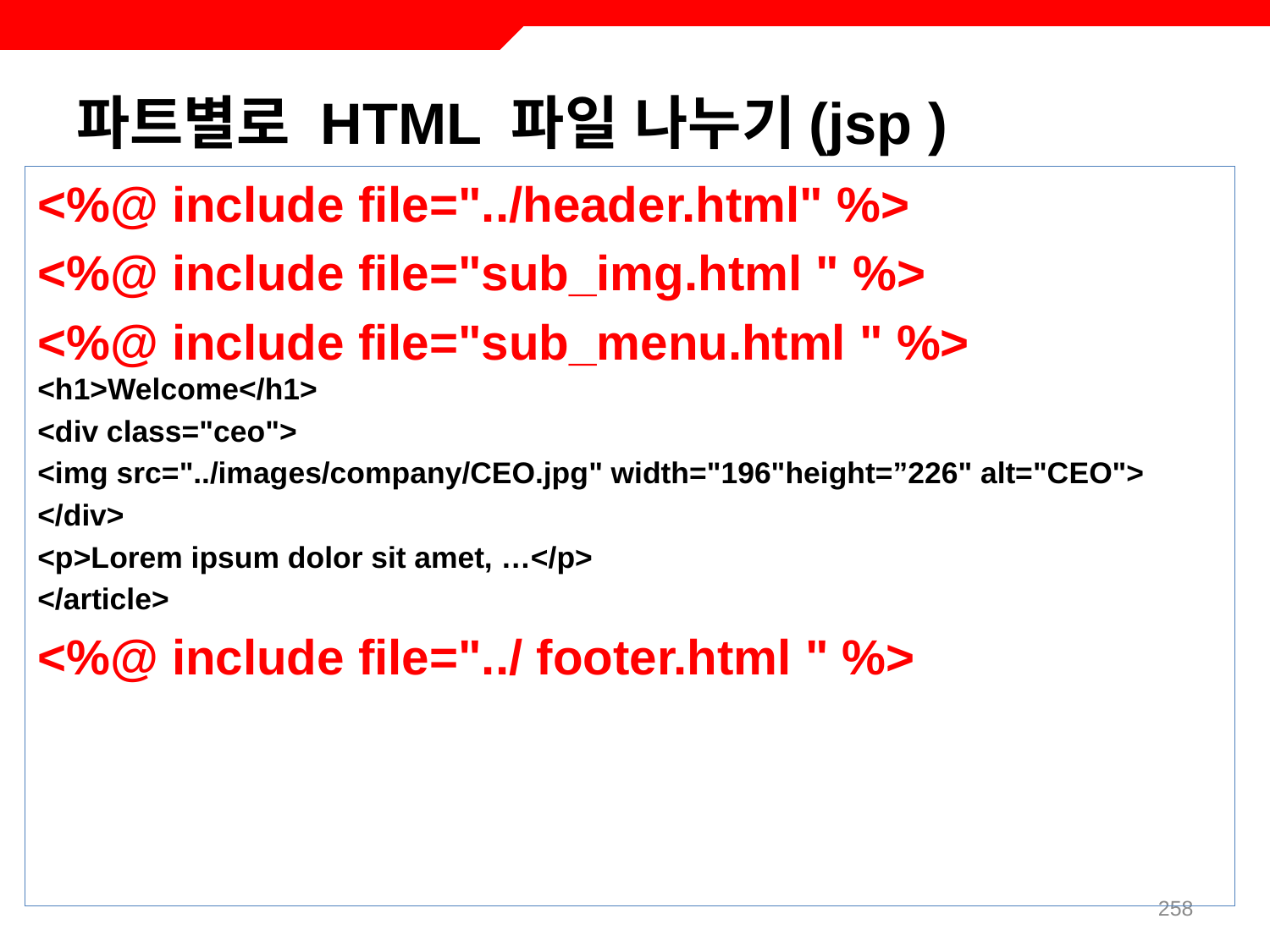

# 파트별로 HTML 파일 나누기(jsp )
<%@ include file="../header.html" %>
<%@ include file="sub_img.html " %>
<%@ include file="sub_menu.html " %> <h1>Welcome</h1>
<div class="ceo">
<img src="../images/company/CEO.jpg" width="196"height=”226" alt="CEO">
</div>
<p>Lorem ipsum dolor sit amet, …</p>
</article>
<%@ include file="../ footer.html " %>
258